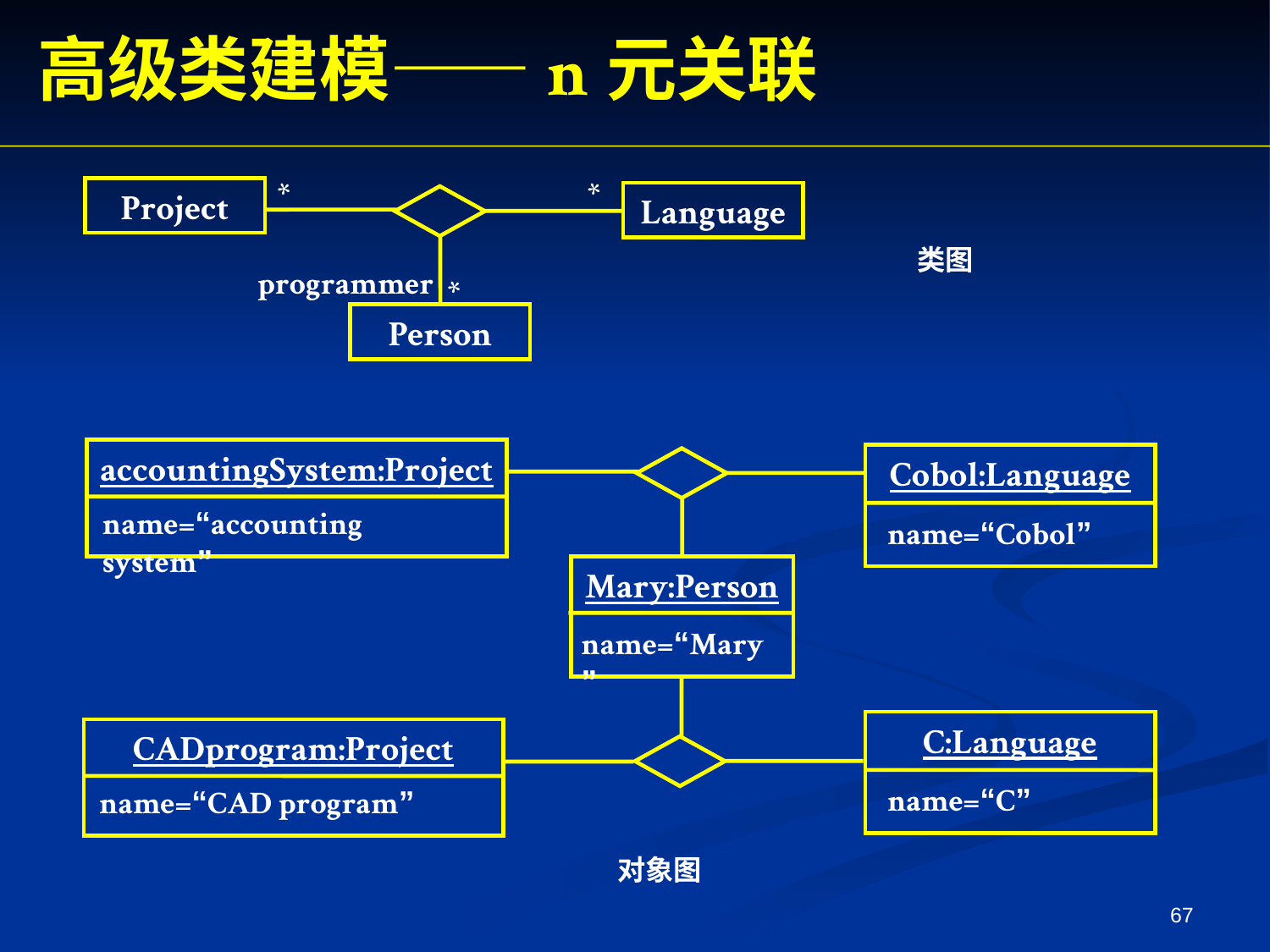

高级类建模——n元关联

*
*
Project
Language

类图
programmer
*
Person
accountingSystem:Project

name=“accounting system”
Cobol:Language

name=“Cobol”
Mary:Person

name=“Mary”

C:Language

name=“C”
CADprogram:Project

name=“CAD program”

对象图
67